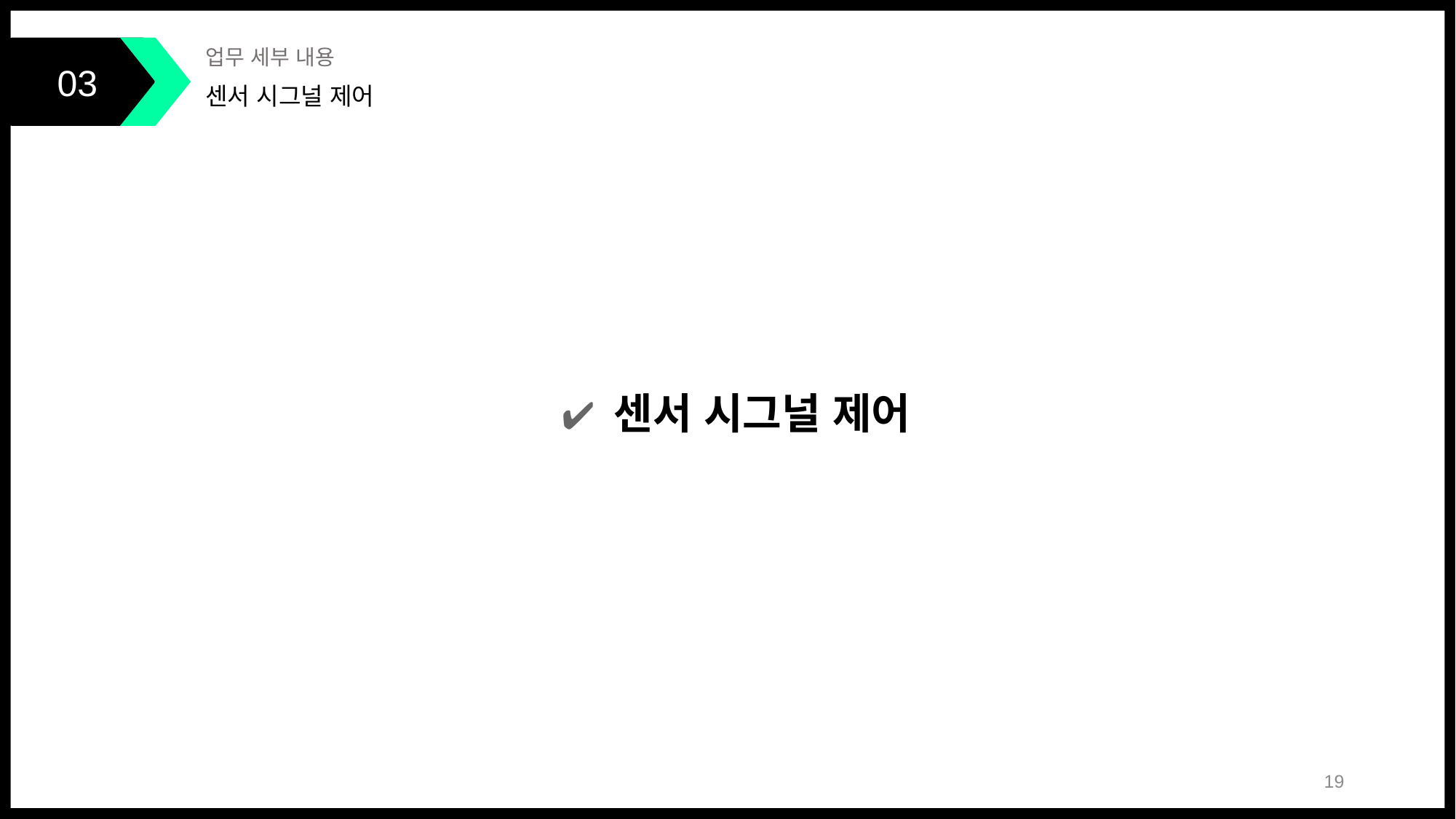

03
업무 세부 내용
센서 시그널 제어
✔ 센서 시그널 제어
19